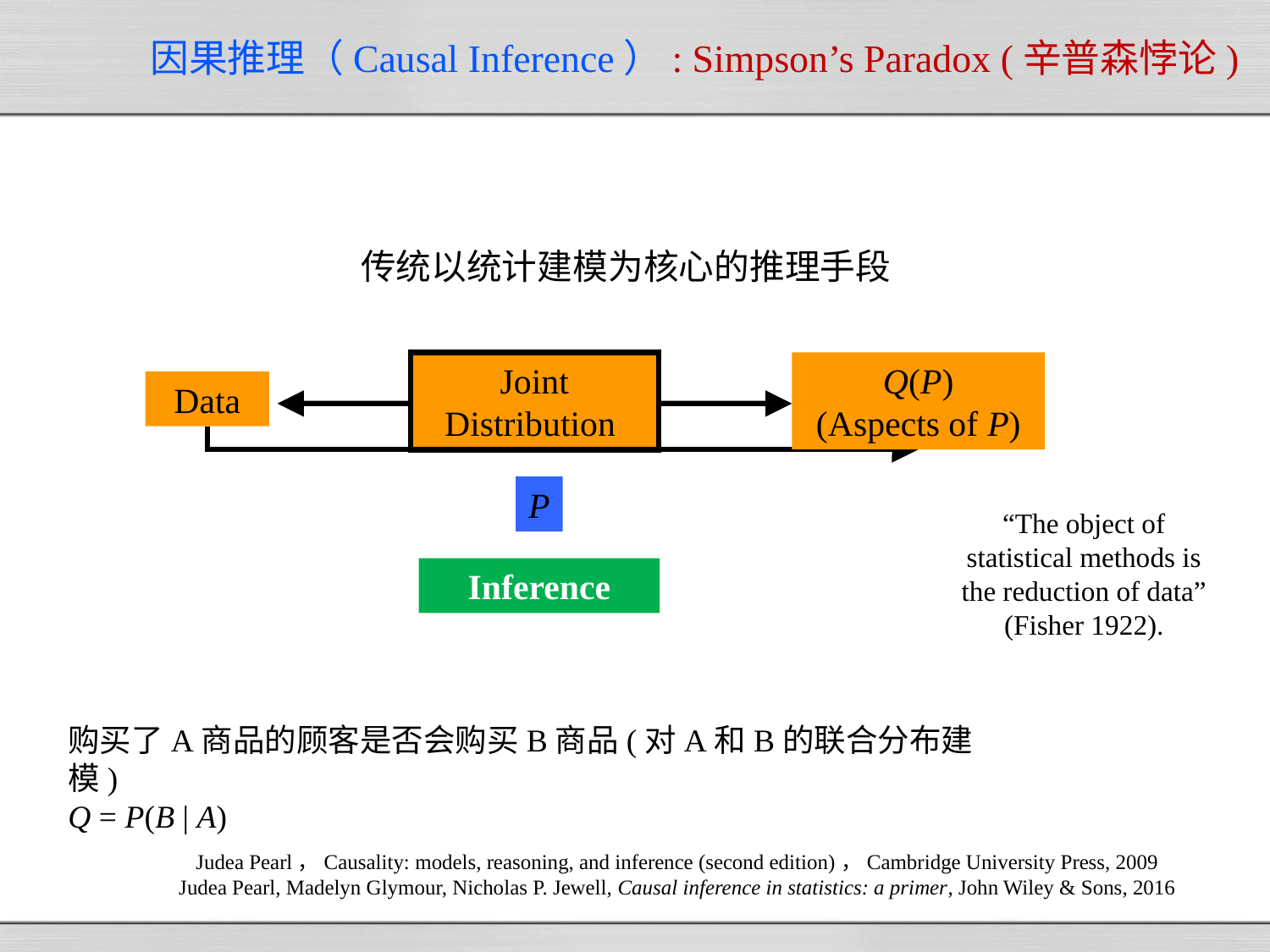

# 因果推理（Causal Inference）: Simpson’s Paradox (辛普森悖论)
传统以统计建模为核心的推理手段
Q(P)
(Aspects of P)
Data

Inference
Joint
Distribution
P
“The object of statistical methods is the reduction of data” (Fisher 1922).
购买了A商品的顾客是否会购买B商品(对A和B的联合分布建模)
Q = P(B | A)
Judea Pearl，Causality: models, reasoning, and inference (second edition)，Cambridge University Press, 2009
Judea Pearl, Madelyn Glymour, Nicholas P. Jewell, Causal inference in statistics: a primer, John Wiley & Sons, 2016